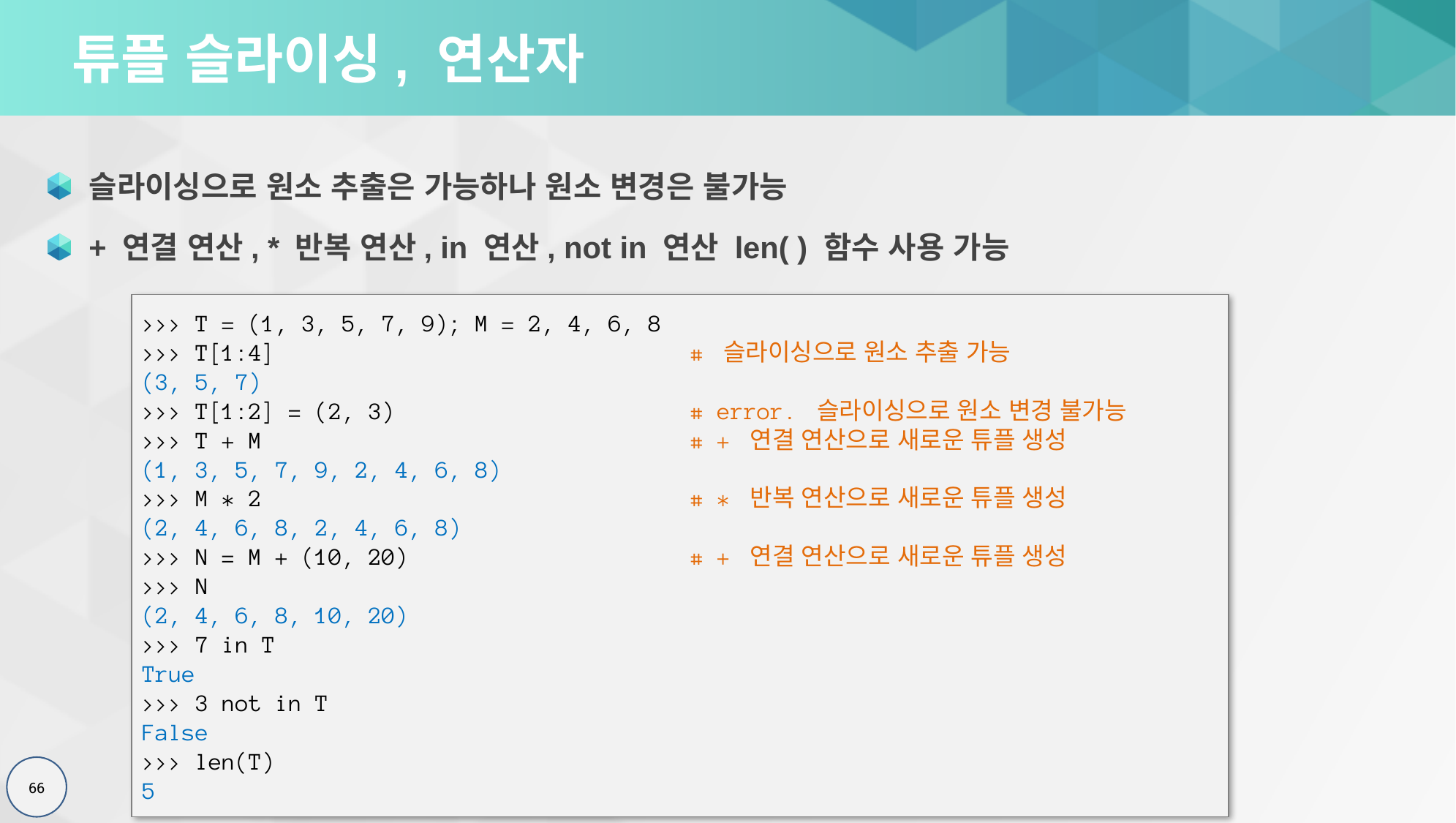

# 튜플 슬라이싱, 연산자
슬라이싱으로 원소 추출은 가능하나 원소 변경은 불가능
+ 연결 연산, * 반복 연산, in 연산, not in 연산 len( ) 함수 사용 가능
>>> T = (1, 3, 5, 7, 9); M = 2, 4, 6, 8
>>> T[1:4]				# 슬라이싱으로 원소 추출 가능
(3, 5, 7)
>>> T[1:2] = (2, 3)			# error. 슬라이싱으로 원소 변경 불가능
>>> T + M				# + 연결 연산으로 새로운 튜플 생성
(1, 3, 5, 7, 9, 2, 4, 6, 8)
>>> M * 2				# * 반복 연산으로 새로운 튜플 생성
(2, 4, 6, 8, 2, 4, 6, 8)
>>> N = M + (10, 20)			# + 연결 연산으로 새로운 튜플 생성
>>> N
(2, 4, 6, 8, 10, 20)
>>> 7 in T
True
>>> 3 not in T
False
>>> len(T)
5